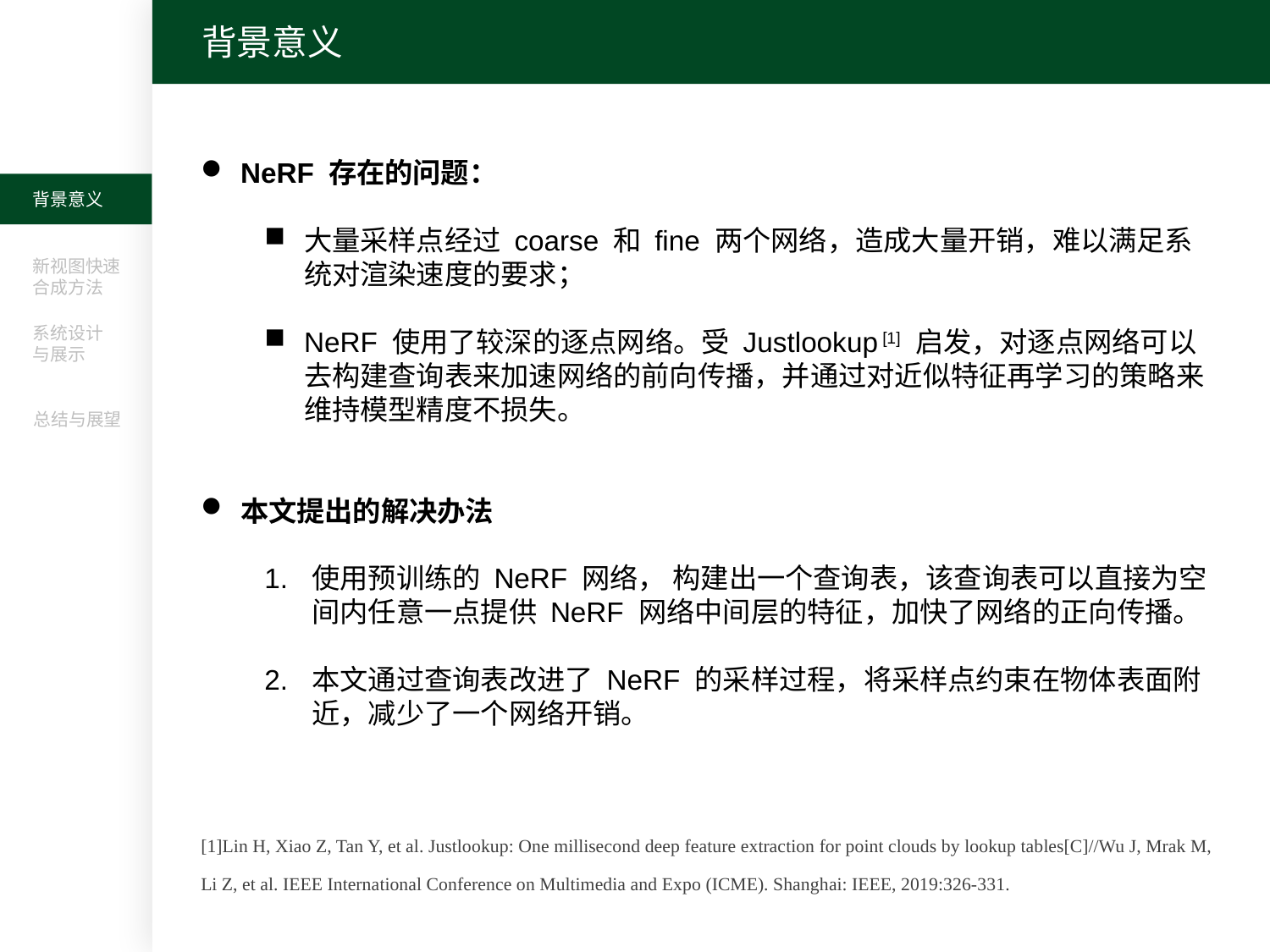

背景意义
NeRF 存在的问题：

大量采样点经过 coarse 和 fine 两个网络，造成大量开销，难以满足系统对渲染速度的要求；

NeRF 使用了较深的逐点网络。受 Justlookup [1] 启发，对逐点网络可以去构建查询表来加速网络的前向传播，并通过对近似特征再学习的策略来维持模型精度不损失。

本文提出的解决办法

使用预训练的 NeRF 网络， 构建出一个查询表，该查询表可以直接为空间内任意一点提供 NeRF 网络中间层的特征，加快了网络的正向传播。

本文通过查询表改进了 NeRF 的采样过程，将采样点约束在物体表面附近，减少了一个网络开销。

背景意义
新视图快速
合成方法
系统设计
与展示
总结与展望
[1]Lin H, Xiao Z, Tan Y, et al. Justlookup: One millisecond deep feature extraction for point clouds by lookup tables[C]//Wu J, Mrak M, Li Z, et al. IEEE International Conference on Multimedia and Expo (ICME). Shanghai: IEEE, 2019:326-331.
7